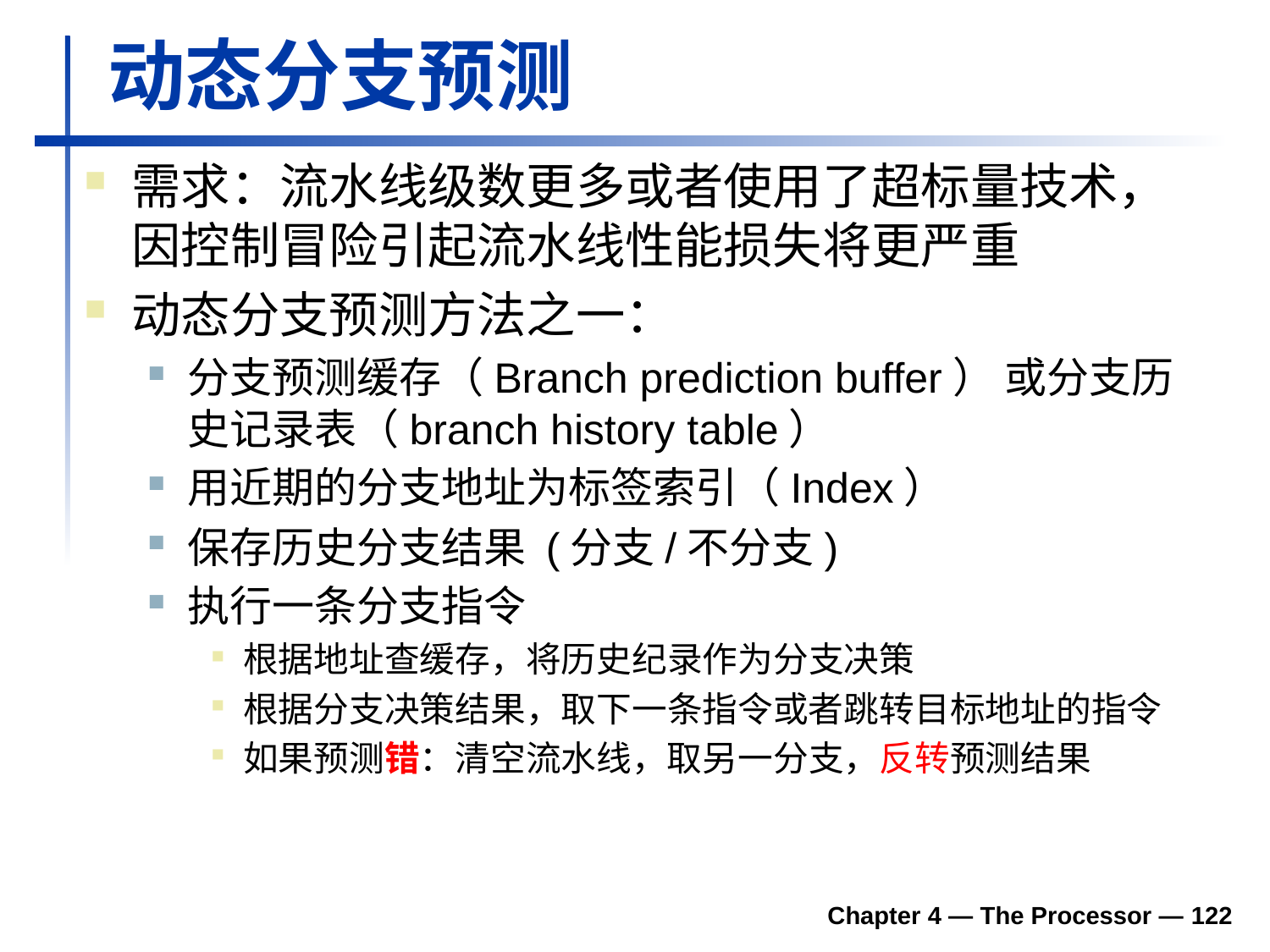

# 动态分支预测
需求：流水线级数更多或者使用了超标量技术，因控制冒险引起流水线性能损失将更严重
动态分支预测方法之一：
分支预测缓存（Branch prediction buffer） 或分支历史记录表（branch history table）
用近期的分支地址为标签索引（Index）
保存历史分支结果 (分支/不分支)
执行一条分支指令
根据地址查缓存，将历史纪录作为分支决策
根据分支决策结果，取下一条指令或者跳转目标地址的指令
如果预测错：清空流水线，取另一分支，反转预测结果
Chapter 4 — The Processor — 122